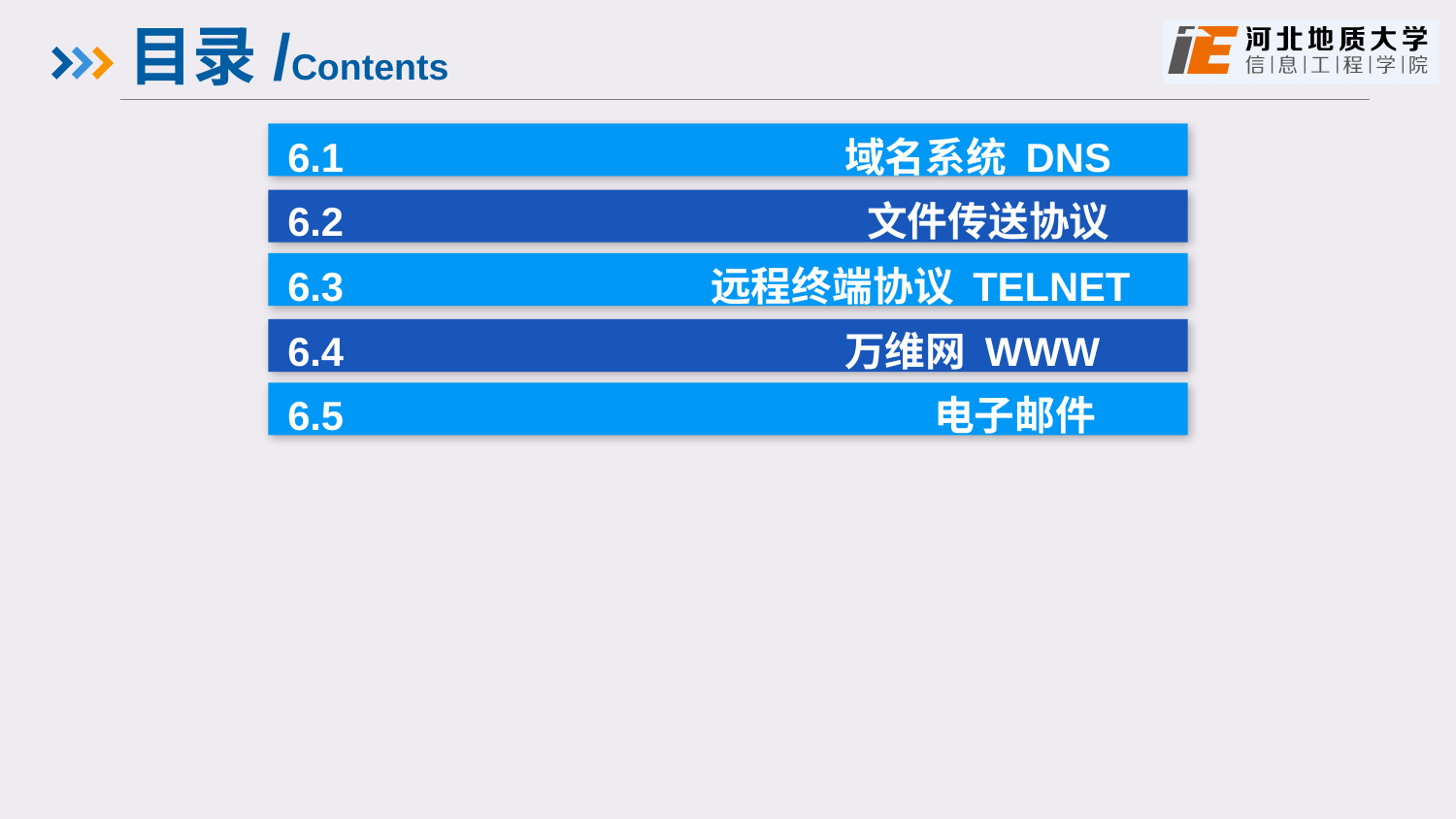

目录/Contents
6.1                                            域名系统 DNS
6.2                                              文件传送协议
6.3                                远程终端协议 TELNET
6.4                                            万维网 WWW
6.5                                                    电子邮件